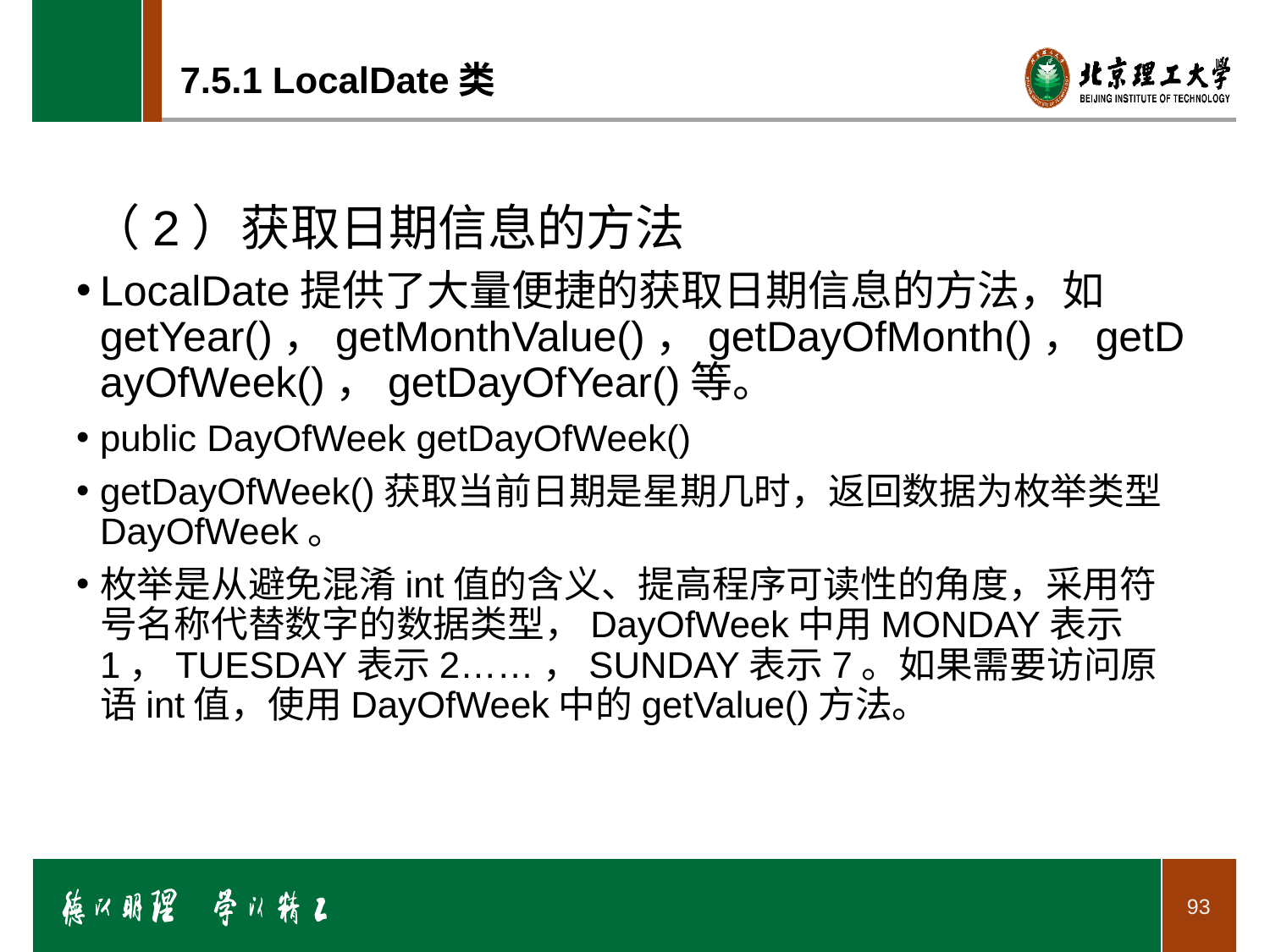

# 7.5.1 LocalDate类
（2）获取日期信息的方法
LocalDate提供了大量便捷的获取日期信息的方法，如getYear()，getMonthValue()，getDayOfMonth()，getDayOfWeek()，getDayOfYear()等。
public DayOfWeek getDayOfWeek()
getDayOfWeek()获取当前日期是星期几时，返回数据为枚举类型DayOfWeek。
枚举是从避免混淆int值的含义、提高程序可读性的角度，采用符号名称代替数字的数据类型，DayOfWeek中用MONDAY表示1，TUESDAY表示2……，SUNDAY表示7。如果需要访问原语int值，使用DayOfWeek中的getValue()方法。